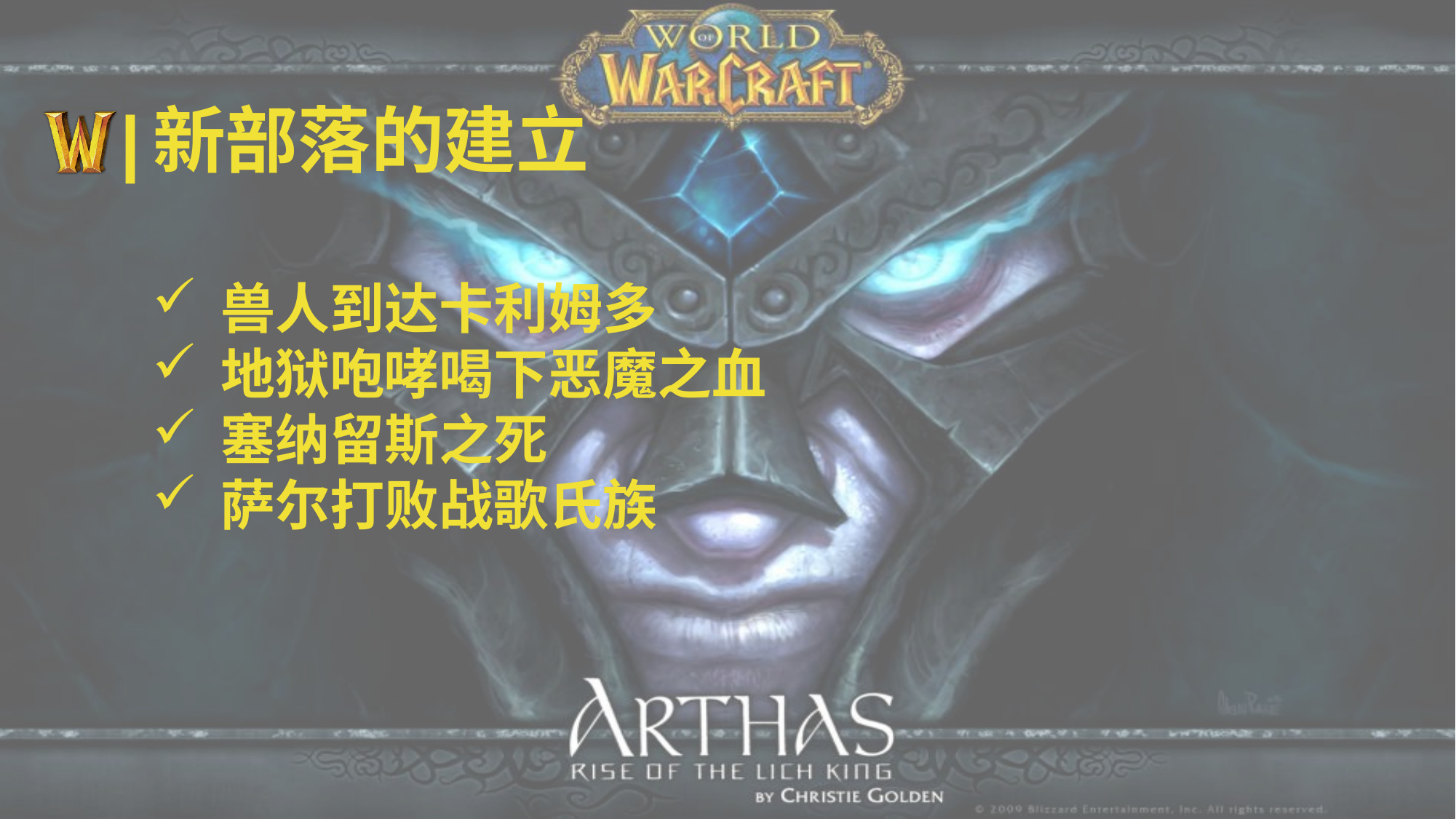

# 新部落的建立
兽人到达卡利姆多
地狱咆哮喝下恶魔之血
塞纳留斯之死
萨尔打败战歌氏族